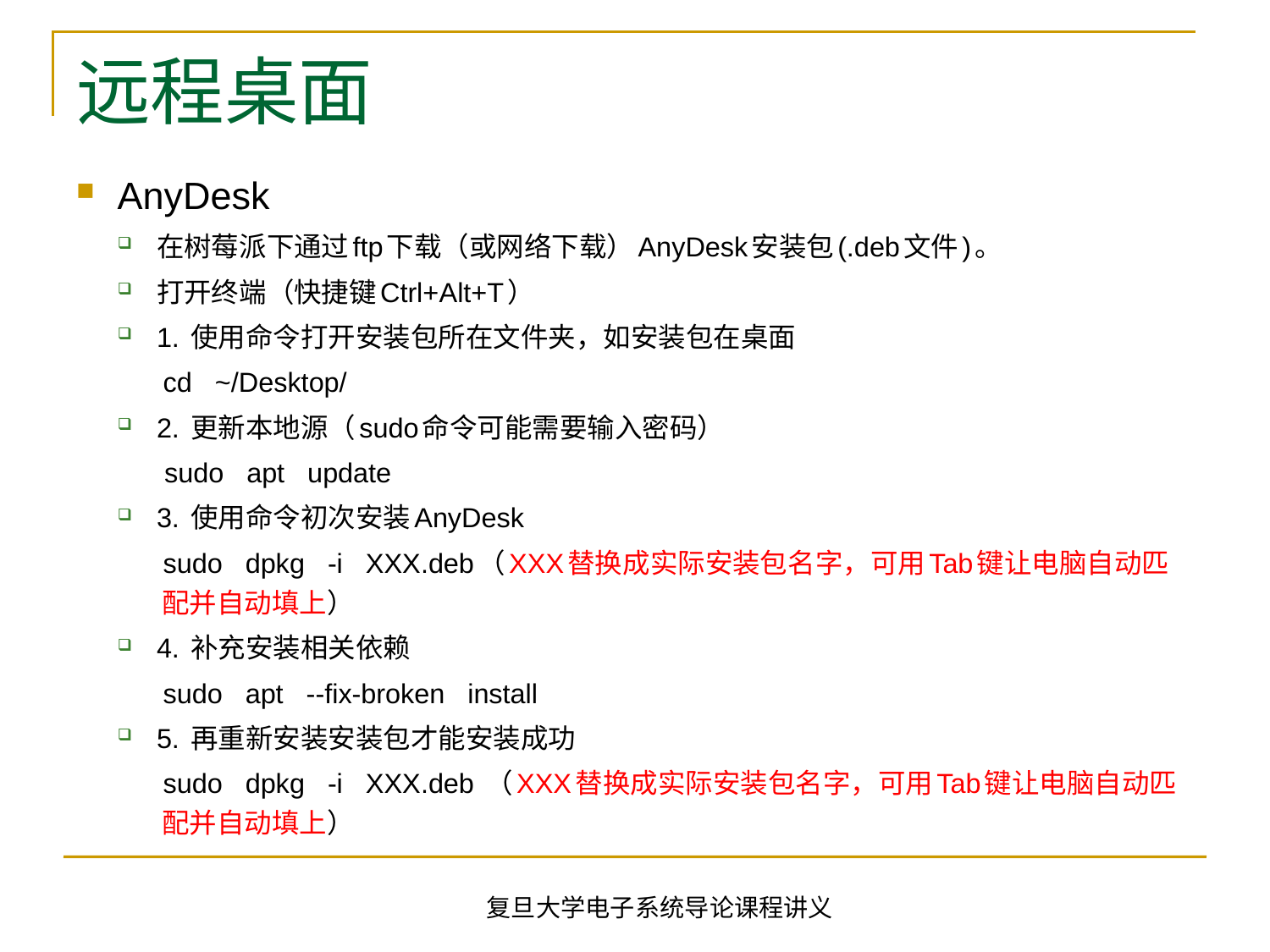

# 远程桌面
AnyDesk
在树莓派下通过ftp下载（或网络下载）AnyDesk安装包(.deb文件)。
打开终端（快捷键Ctrl+Alt+T）
1. 使用命令打开安装包所在文件夹，如安装包在桌面
      cd   ~/Desktop/
2. 更新本地源（sudo命令可能需要输入密码）
 sudo   apt   update
3. 使用命令初次安装AnyDesk
      sudo   dpkg   -i   XXX.deb（XXX替换成实际安装包名字，可用Tab键让电脑自动匹配并自动填上）
4. 补充安装相关依赖
      sudo   apt   --fix-broken   install
5. 再重新安装安装包才能安装成功
      sudo   dpkg   -i   XXX.deb （XXX替换成实际安装包名字，可用Tab键让电脑自动匹配并自动填上）